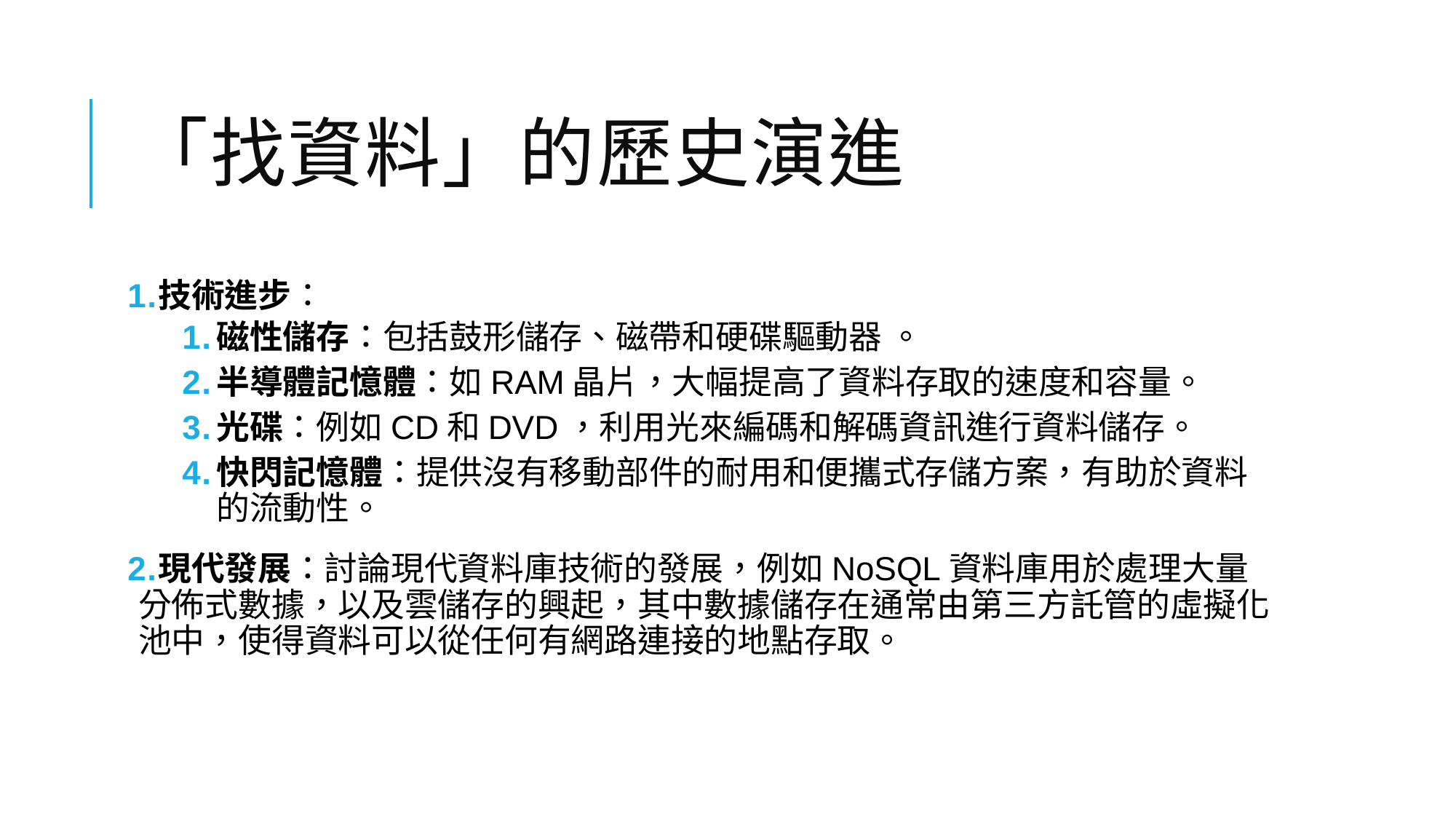

# 「找資料」的歷史演進
技術進步：
磁性儲存：包括鼓形儲存、磁帶和硬碟驅動器​ 。
半導體記憶體：如RAM晶片，大幅提高了資料存取的速度和容量。
光碟：例如CD和DVD，利用光來編碼和解碼資訊進行資料儲存。
快閃記憶體：提供沒有移動部件的耐用和便攜式存儲方案，有助於資料的流動性。
現代發展：討論現代資料庫技術的發展，例如NoSQL資料庫用於處理大量分佈式數據，以及雲儲存的興起，其中數據儲存在通常由第三方託管的虛擬化池中，使得資料可以從任何有網路連接的地點存取。